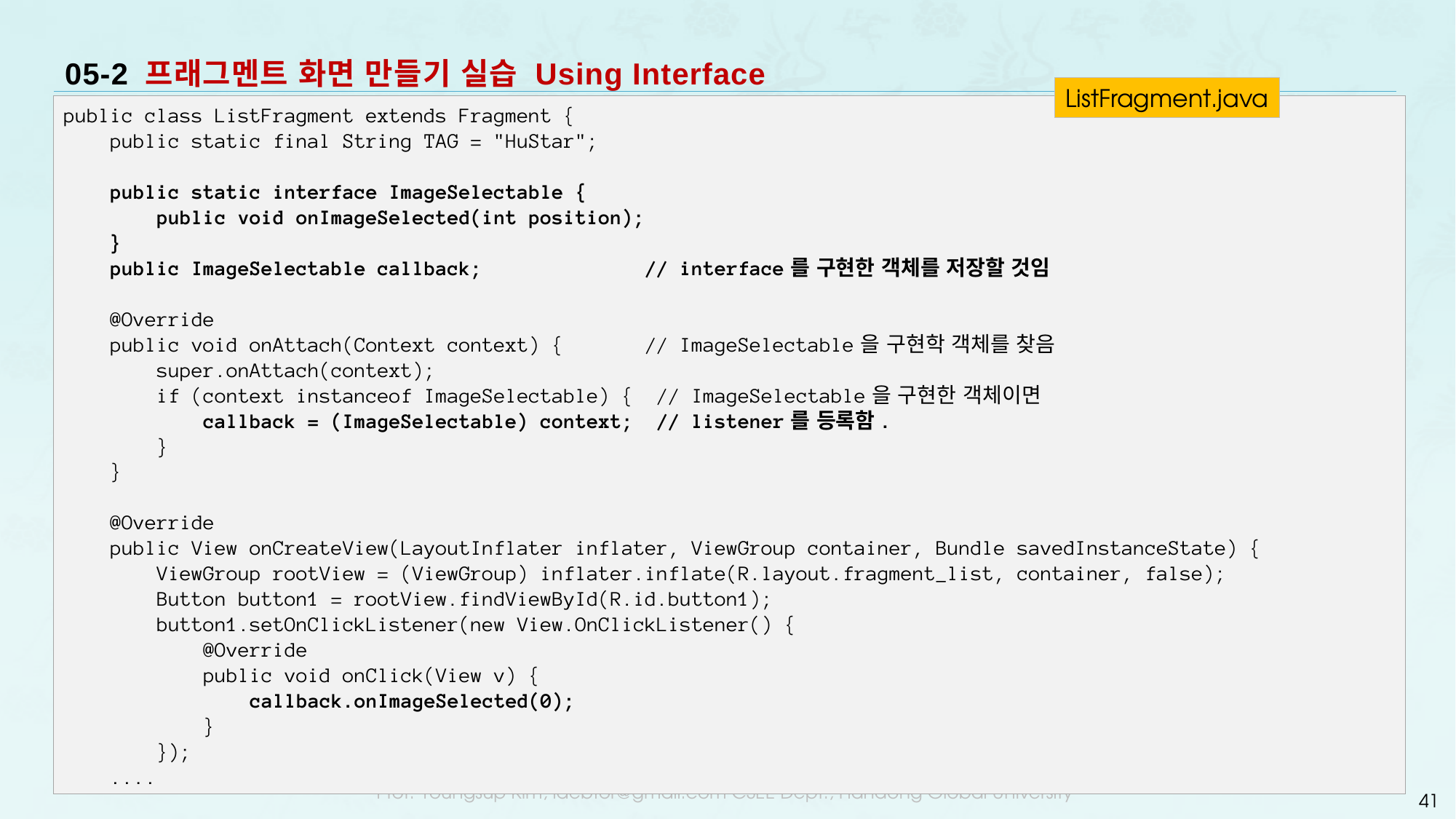

# 05-2 프래그멘트 화면 만들기 실습 Using Interface
ListFragment.java
public class ListFragment extends Fragment {
    public static final String TAG = "HuStar";

    public static interface ImageSelectable {
        public void onImageSelected(int position);
    }
    public ImageSelectable callback;              // interface를 구현한 객체를 저장할 것임

    @Override
    public void onAttach(Context context) {       // ImageSelectable을 구현학 객체를 찾음
        super.onAttach(context);
        if (context instanceof ImageSelectable) {  // ImageSelectable을 구현한 객체이면
            callback = (ImageSelectable) context;  // listener를 등록함.
        }
    }

    @Override
    public View onCreateView(LayoutInflater inflater, ViewGroup container, Bundle savedInstanceState) {
        ViewGroup rootView = (ViewGroup) inflater.inflate(R.layout.fragment_list, container, false);
        Button button1 = rootView.findViewById(R.id.button1);
        button1.setOnClickListener(new View.OnClickListener() {
            @Override
            public void onClick(View v) {
                callback.onImageSelected(0);
            }
        });
    ....
Step 2 계속:

41